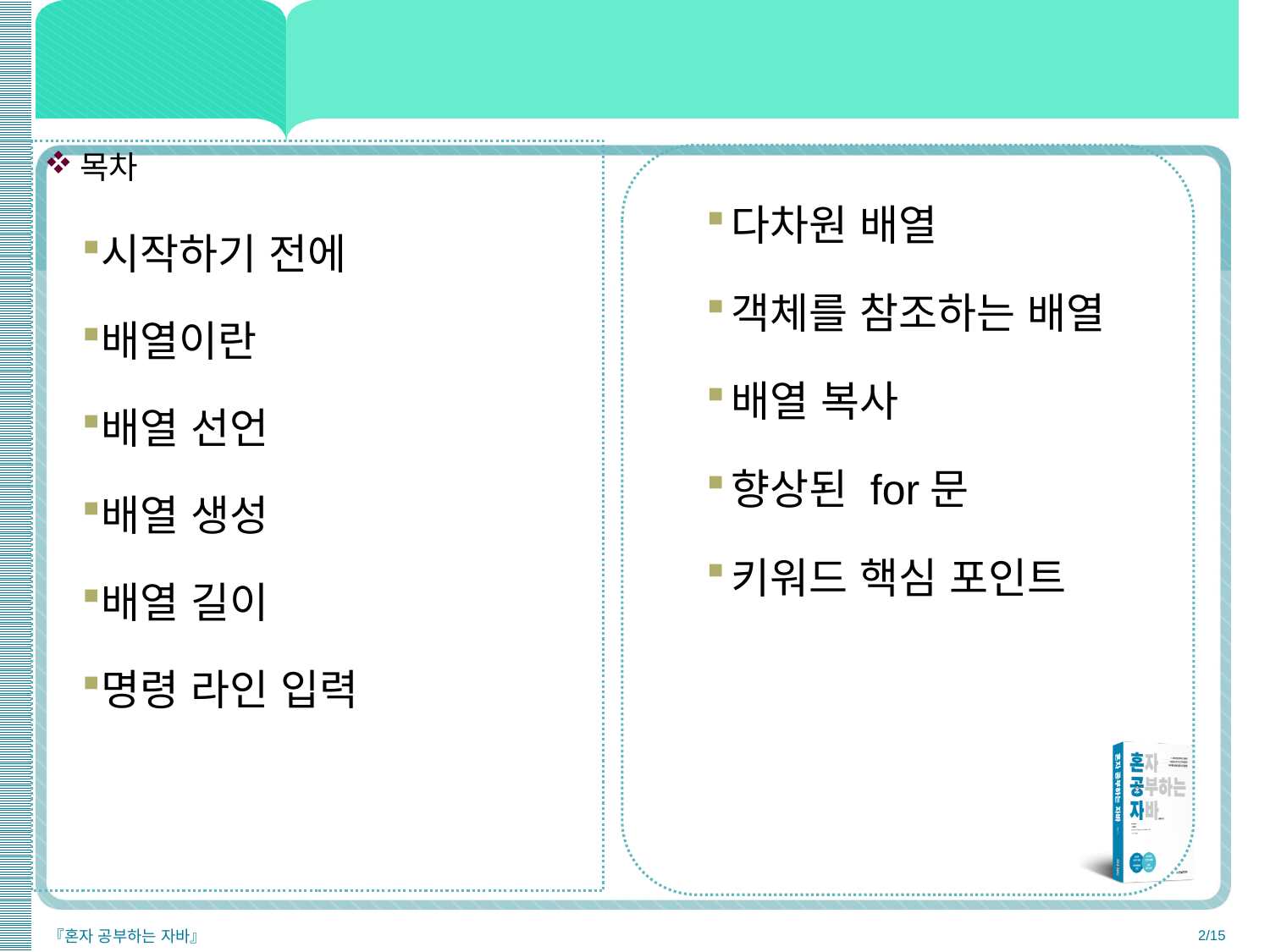

목차
시작하기 전에
배열이란
배열 선언
배열 생성
배열 길이
명령 라인 입력
다차원 배열
객체를 참조하는 배열
배열 복사
향상된 for문
키워드 핵심 포인트